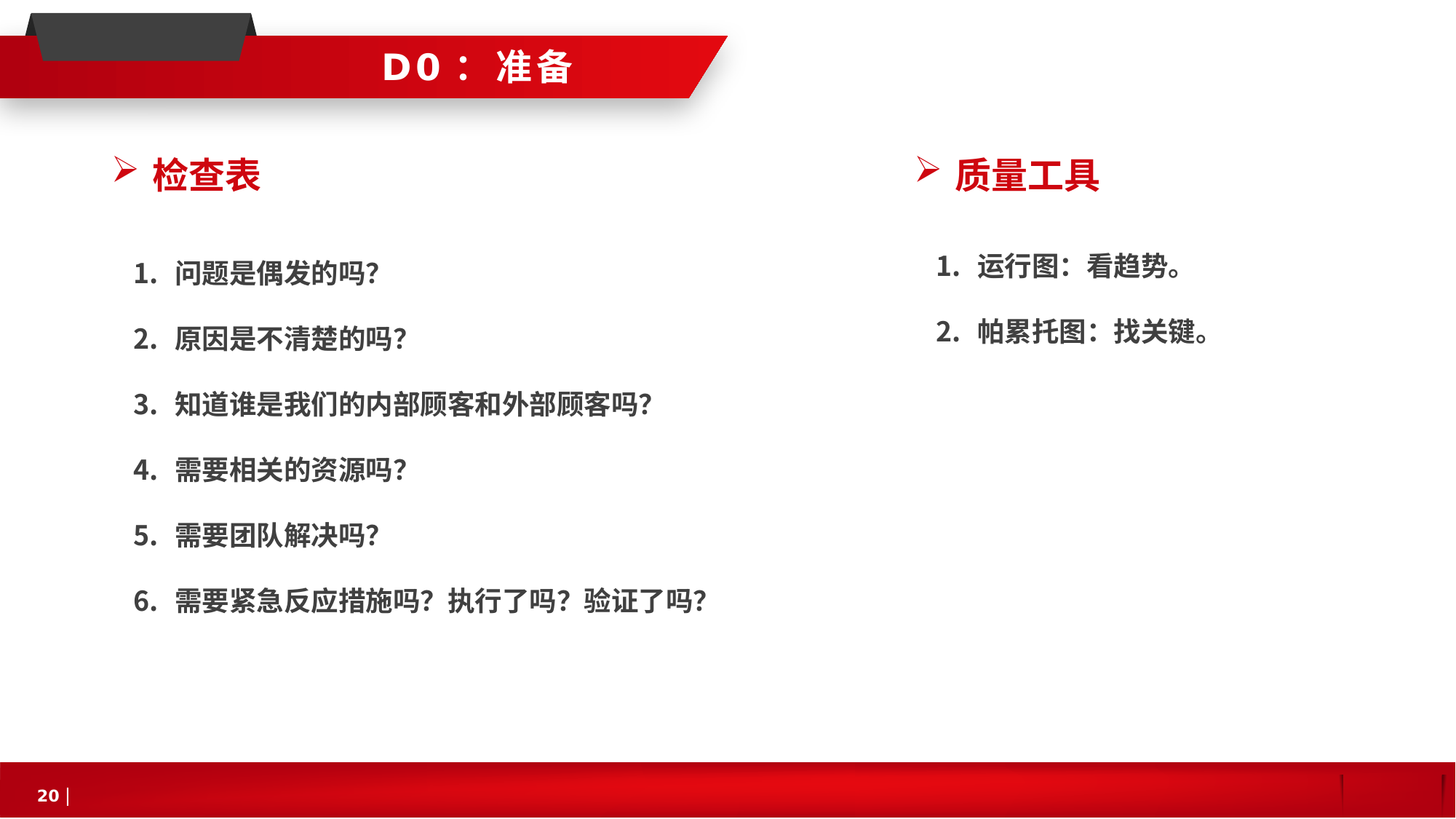

D0：准备
检查表
质量工具
运行图：看趋势。
帕累托图：找关键。
问题是偶发的吗？
原因是不清楚的吗？
知道谁是我们的内部顾客和外部顾客吗？
需要相关的资源吗？
需要团队解决吗？
需要紧急反应措施吗？执行了吗？验证了吗？